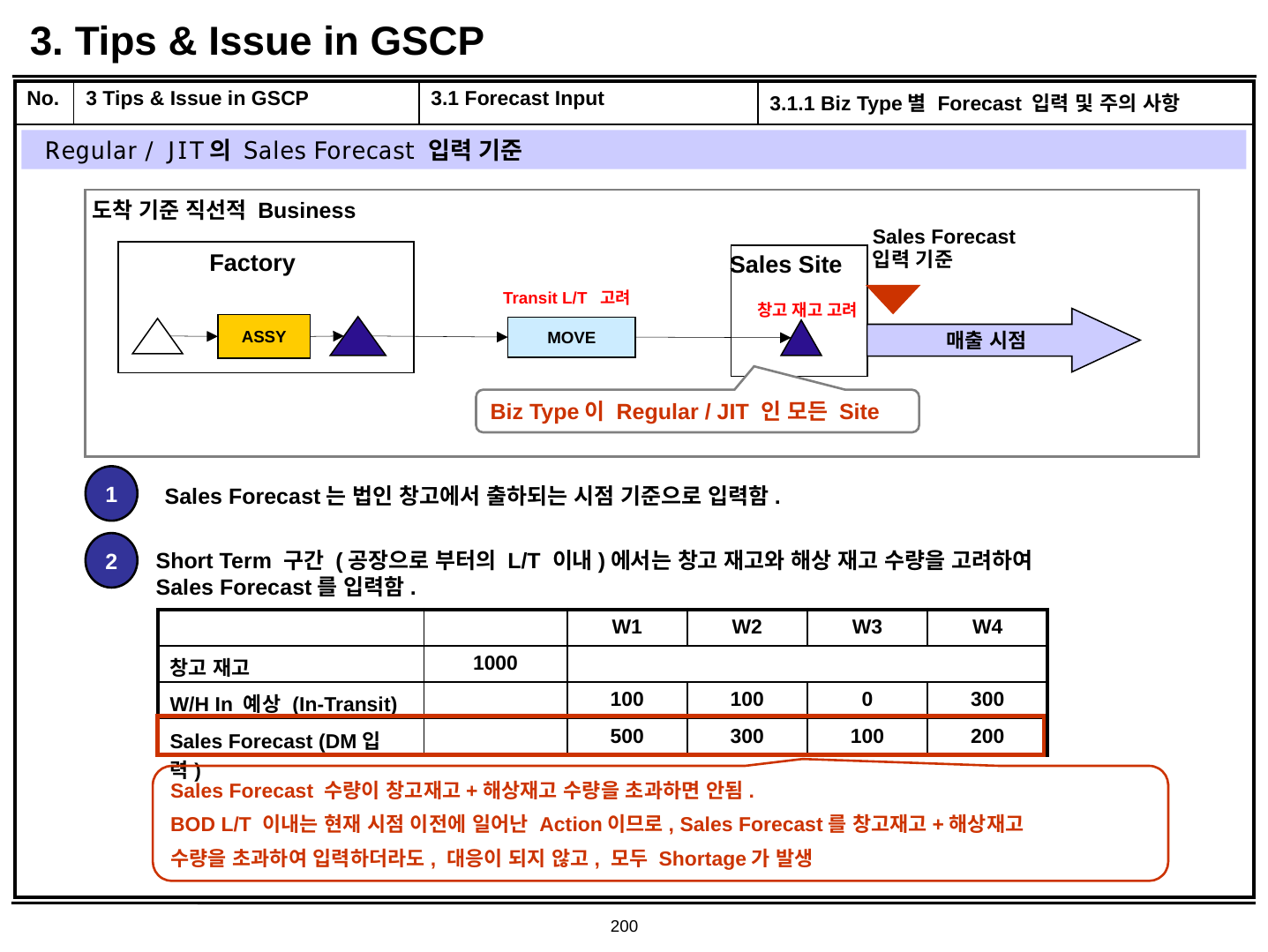

# 3. Tips & Issue in GSCP
| No. | 3 Tips & Issue in GSCP | 3.1 Forecast Input | 3.1.1 Biz Type별 Forecast 입력 및 주의 사항 |
| --- | --- | --- | --- |
|  |  |  |  |
Regular / JIT의 Sales Forecast 입력 기준

도착 기준 직선적 Business
Sales Forecast
입력 기준

Factory
Sales Site

Transit L/T  고려
창고 재고 고려
매출 시점
ASSY

MOVE

Biz Type이 Regular / JIT 인 모든 Site
1
Sales Forecast는 법인 창고에서 출하되는 시점 기준으로 입력함.
2
Short Term 구간 (공장으로 부터의 L/T 이내)에서는 창고 재고와 해상 재고 수량을 고려하여  Sales Forecast를 입력함.
|  |  | W1 | W2 | W3 | W4 |
| --- | --- | --- | --- | --- | --- |
| 창고 재고 | 1000 |  |  |  |  |
| W/H In 예상 (In-Transit) |  | 100 | 100 | 0 | 300 |
| Sales Forecast (DM입력) |  | 500 | 300 | 100 | 200 |

Sales Forecast 수량이 창고재고+해상재고 수량을 초과하면 안됨.
BOD L/T 이내는 현재 시점 이전에 일어난 Action이므로, Sales Forecast를 창고재고+해상재고
수량을 초과하여 입력하더라도, 대응이 되지 않고, 모두 Shortage가 발생

200